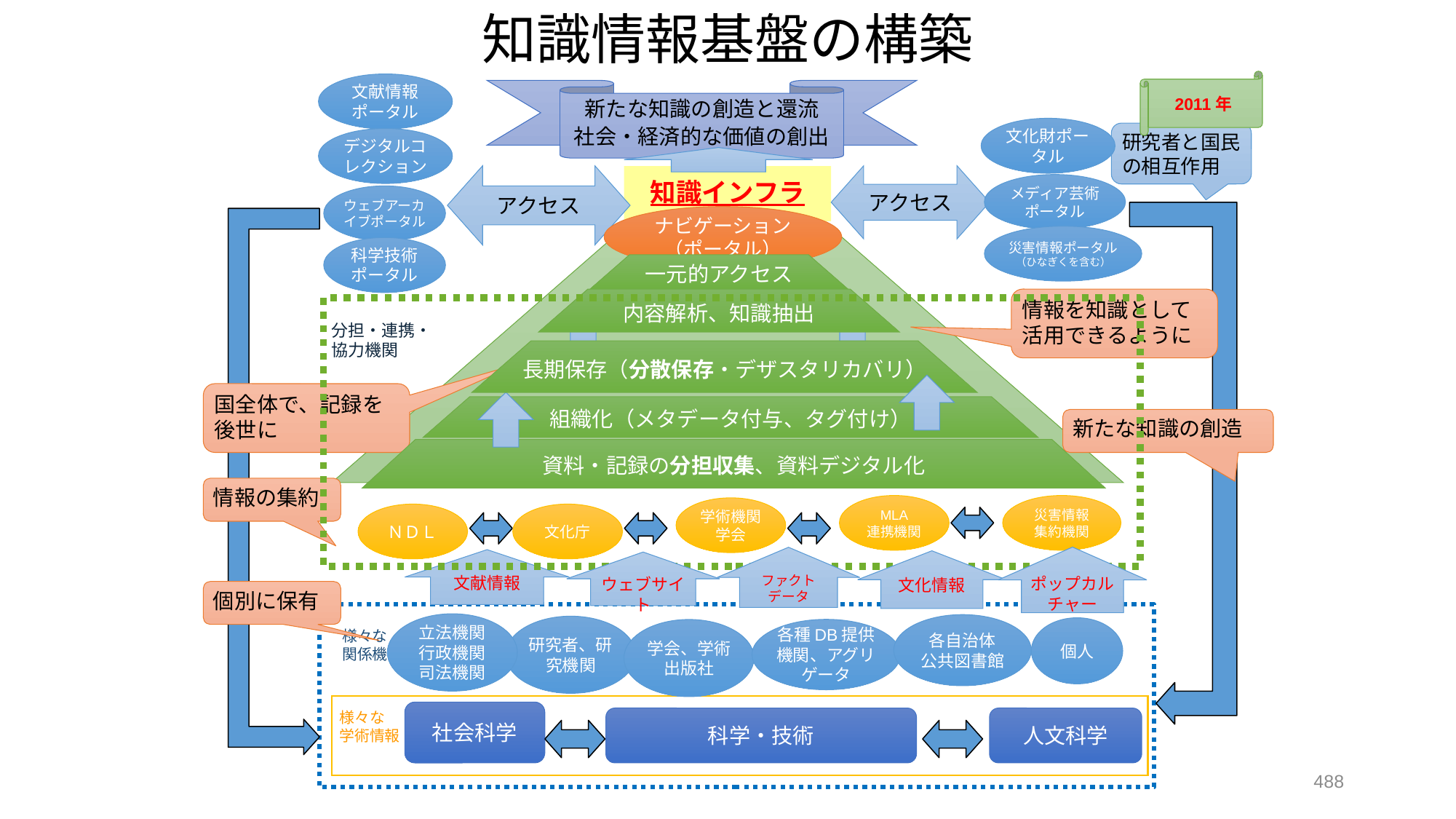

# 知識情報基盤の構築
2011年
文献情報ポータル
新たな知識の創造と還流
社会・経済的な価値の創出
文化財ポータル
研究者と国民の相互作用

デジタルコレクション

アクセス
アクセス
知識インフラ
メディア芸術ポータル
ウェブアーカイブポータル
ナビゲーション
（ポータル）

災害情報ポータル
（ひなぎくを含む）
科学技術ポータル
一元的アクセス
情報を知識として活用できるように
内容解析、知識抽出

分担・連携・
協力機関

長期保存（分散保存・デザスタリカバリ）

国全体で、記録を後世に

組織化（メタデータ付与、タグ付け）
新たな知識の創造

資料・記録の分担収集、資料デジタル化
情報の集約
MLA
連携機関
災害情報集約機関
学術機関
学会
ＮＤＬ
文化庁

ポップカルチャー
ファクト
データ
文献情報
文化情報
ウェブサイト
個別に保有

　様々な
　関係機関
立法機関
行政機関
司法機関
各自治体
公共図書館
研究者、研究機関
個人
学会、学術出版社
各種DB提供機関、アグリゲータ
様々な
学術情報

社会科学
科学・技術
人文科学

488